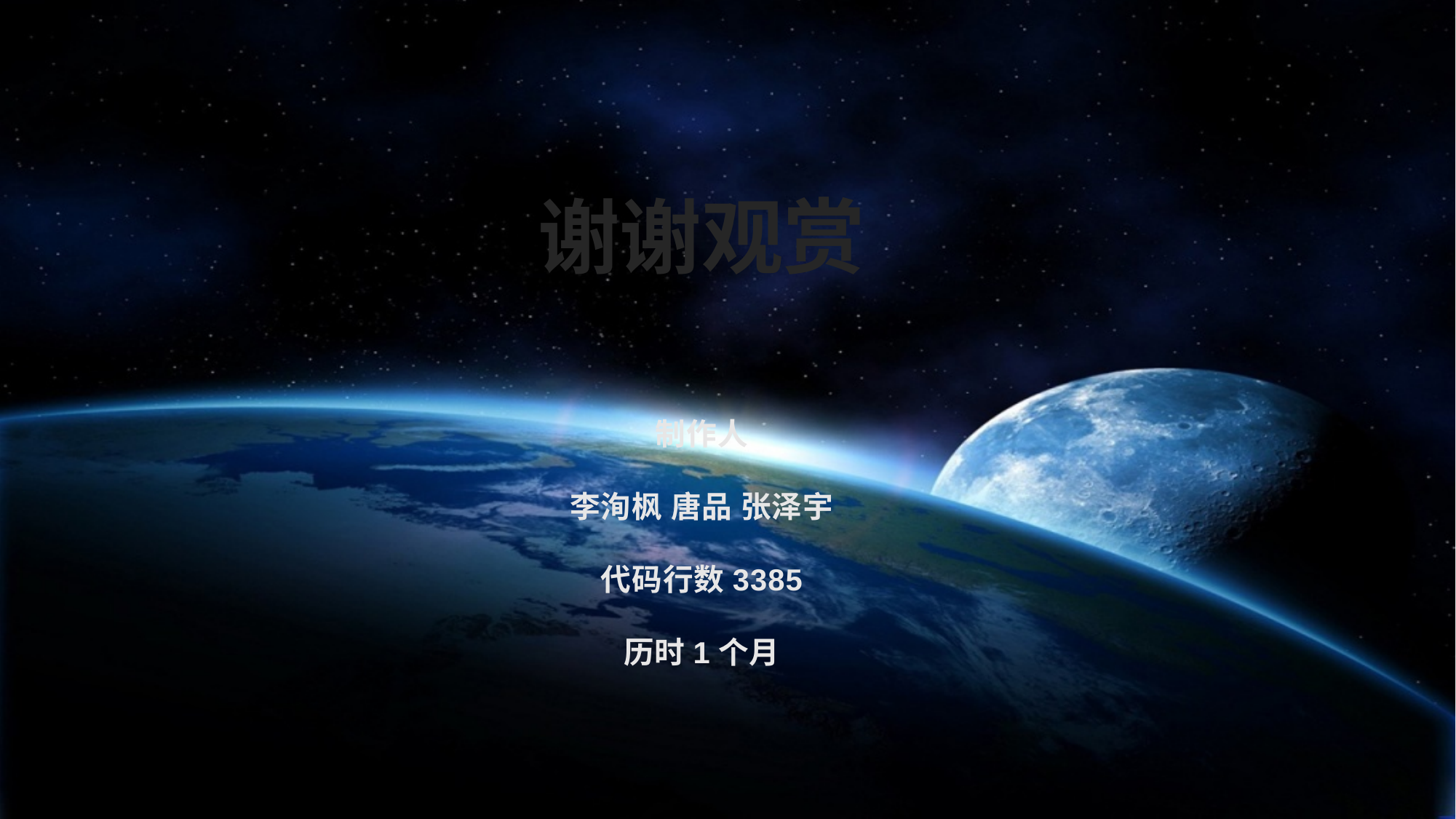

谢谢观赏
制作人

李洵枫 唐品 张泽宇

代码行数3385

历时1个月